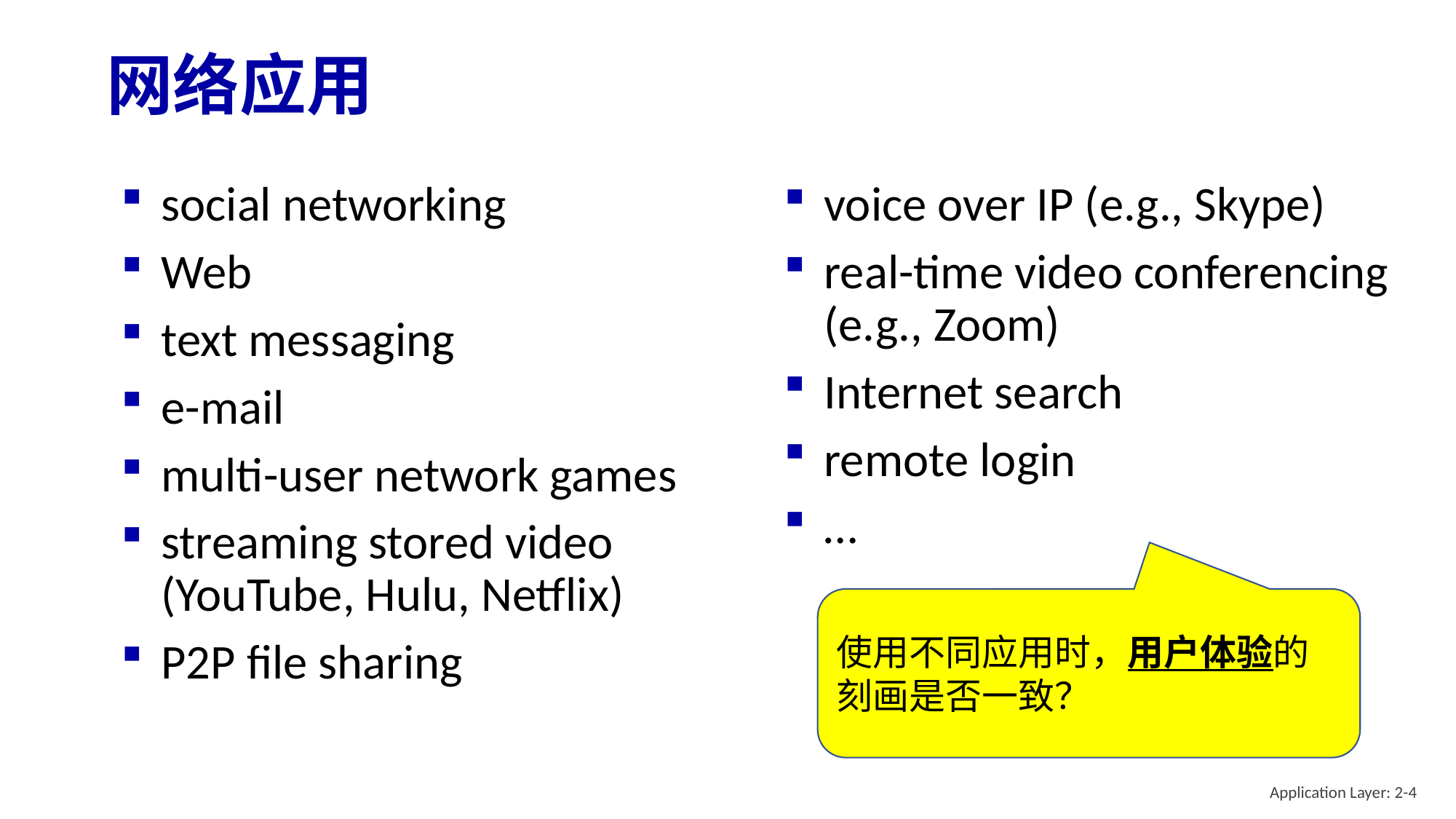

# 网络应用
social networking
Web
text messaging
e-mail
multi-user network games
streaming stored video (YouTube, Hulu, Netflix)
P2P file sharing

voice over IP (e.g., Skype)
real-time video conferencing (e.g., Zoom)
Internet search
remote login
…

使用不同应用时，用户体验的刻画是否一致？
Application Layer: 2-4